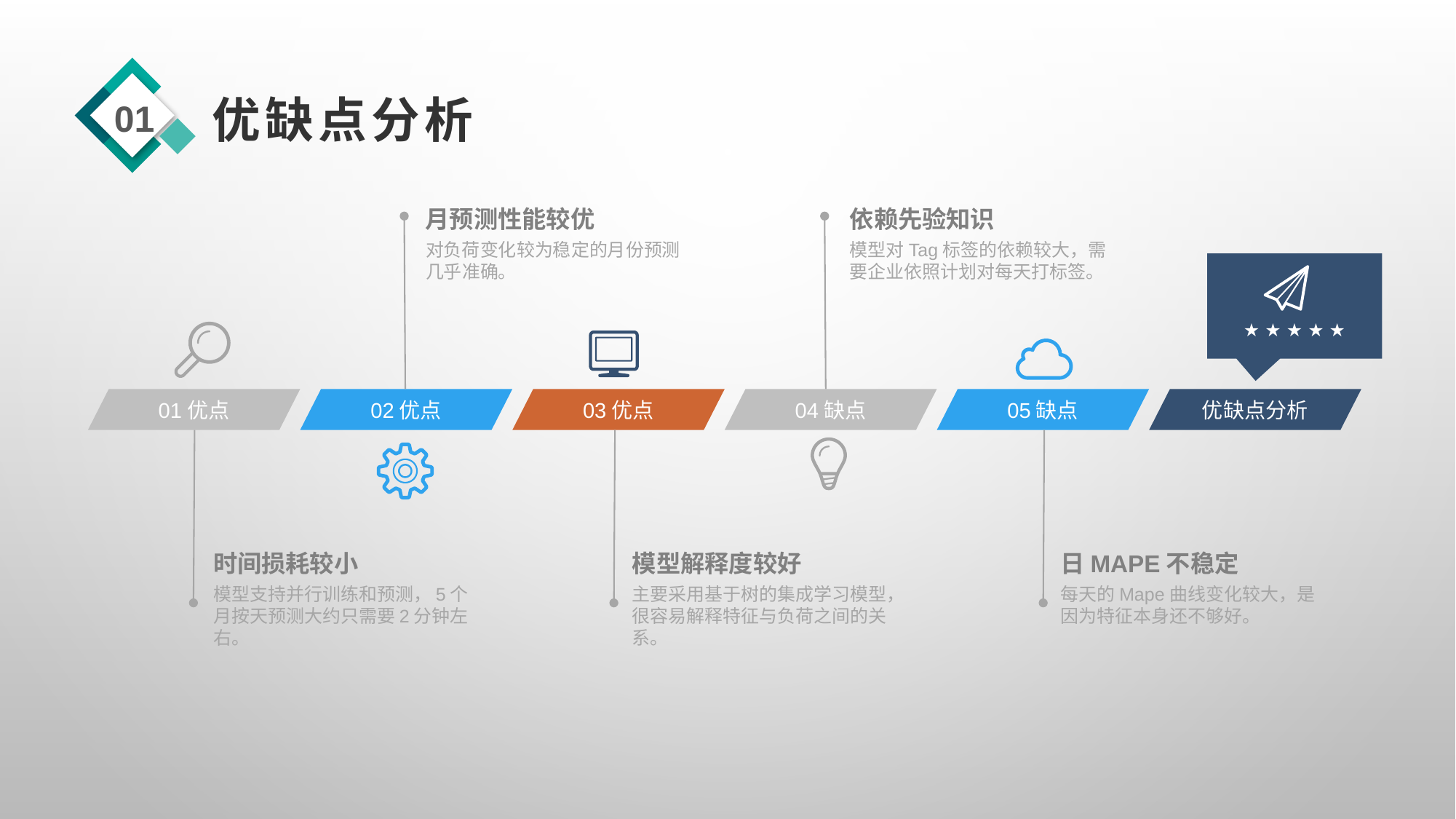

01
优缺点分析
月预测性能较优
对负荷变化较为稳定的月份预测几乎准确。
依赖先验知识
模型对Tag标签的依赖较大，需要企业依照计划对每天打标签。

★ ★ ★ ★ ★

01优点
02优点
03优点
04缺点
05缺点
优缺点分析

时间损耗较小
模型支持并行训练和预测，5个月按天预测大约只需要2分钟左右。
模型解释度较好
主要采用基于树的集成学习模型，很容易解释特征与负荷之间的关系。
日MAPE不稳定
每天的Mape曲线变化较大，是因为特征本身还不够好。